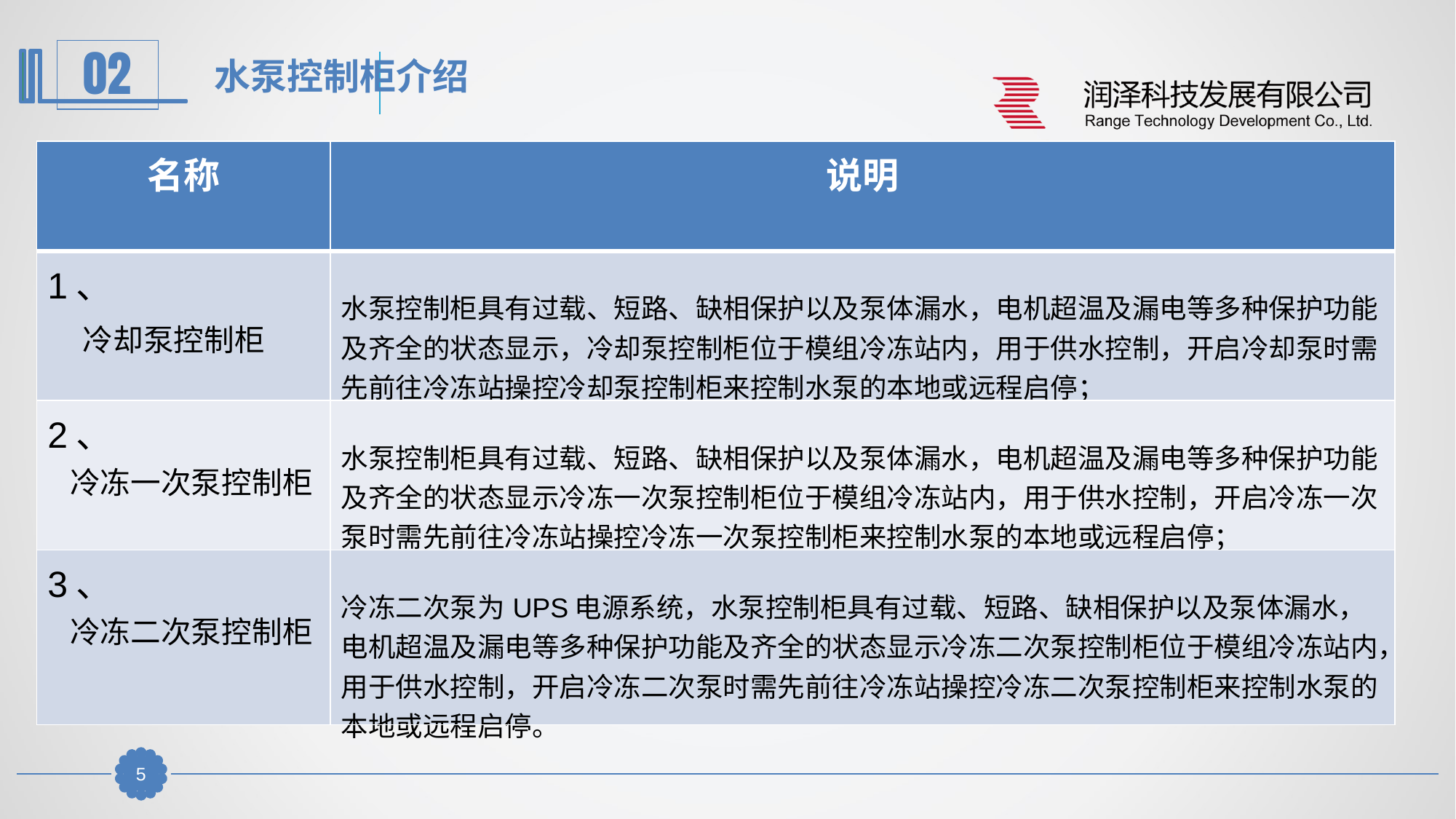

水泵控制柜介绍
| 名称 | 说明 |
| --- | --- |
| 1、 冷却泵控制柜 | 水泵控制柜具有过载、短路、缺相保护以及泵体漏水，电机超温及漏电等多种保护功能及齐全的状态显示，冷却泵控制柜位于模组冷冻站内，用于供水控制，开启冷却泵时需先前往冷冻站操控冷却泵控制柜来控制水泵的本地或远程启停； |
| 2、 冷冻一次泵控制柜 | 水泵控制柜具有过载、短路、缺相保护以及泵体漏水，电机超温及漏电等多种保护功能及齐全的状态显示冷冻一次泵控制柜位于模组冷冻站内，用于供水控制，开启冷冻一次泵时需先前往冷冻站操控冷冻一次泵控制柜来控制水泵的本地或远程启停； |
| 3、 冷冻二次泵控制柜 | 冷冻二次泵为UPS电源系统，水泵控制柜具有过载、短路、缺相保护以及泵体漏水，电机超温及漏电等多种保护功能及齐全的状态显示冷冻二次泵控制柜位于模组冷冻站内，用于供水控制，开启冷冻二次泵时需先前往冷冻站操控冷冻二次泵控制柜来控制水泵的本地或远程启停。 |
5